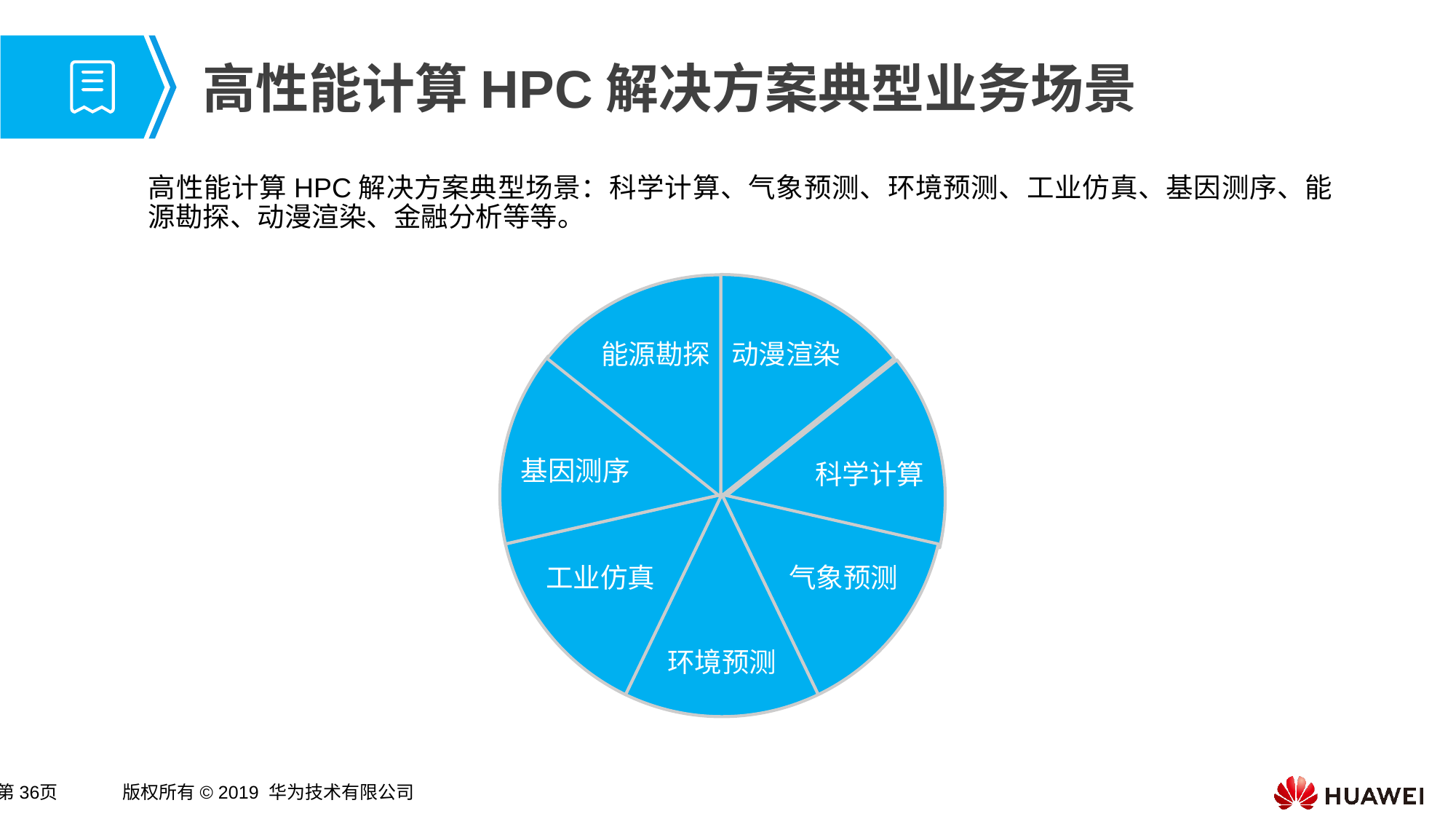

# 高性能计算HPC解决方案典型业务场景

高性能计算HPC解决方案典型场景：科学计算、气象预测、环境预测、工业仿真、基因测序、能源勘探、动漫渲染、金融分析等等。

气象预测
环境预测
工业仿真
基因测序
动漫渲染
能源勘探
科学计算